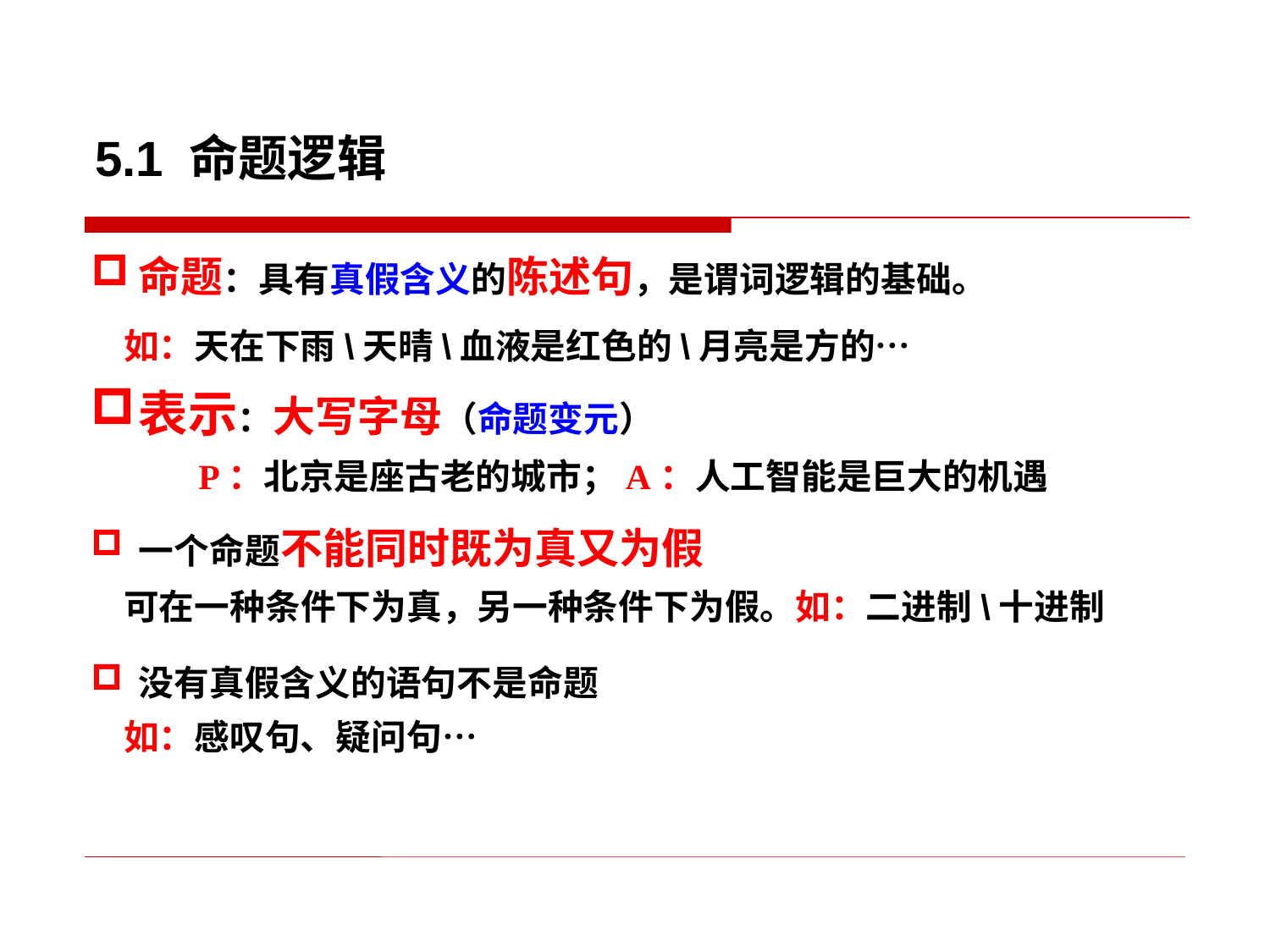

5.1 命题逻辑
命题：具有真假含义的陈述句，是谓词逻辑的基础。
   如：天在下雨\天晴\血液是红色的\月亮是方的…
表示：大写字母（命题变元）
           P：北京是座古老的城市；A：人工智能是巨大的机遇
一个命题不能同时既为真又为假
   可在一种条件下为真，另一种条件下为假。如：二进制\十进制
没有真假含义的语句不是命题
   如：感叹句、疑问句…